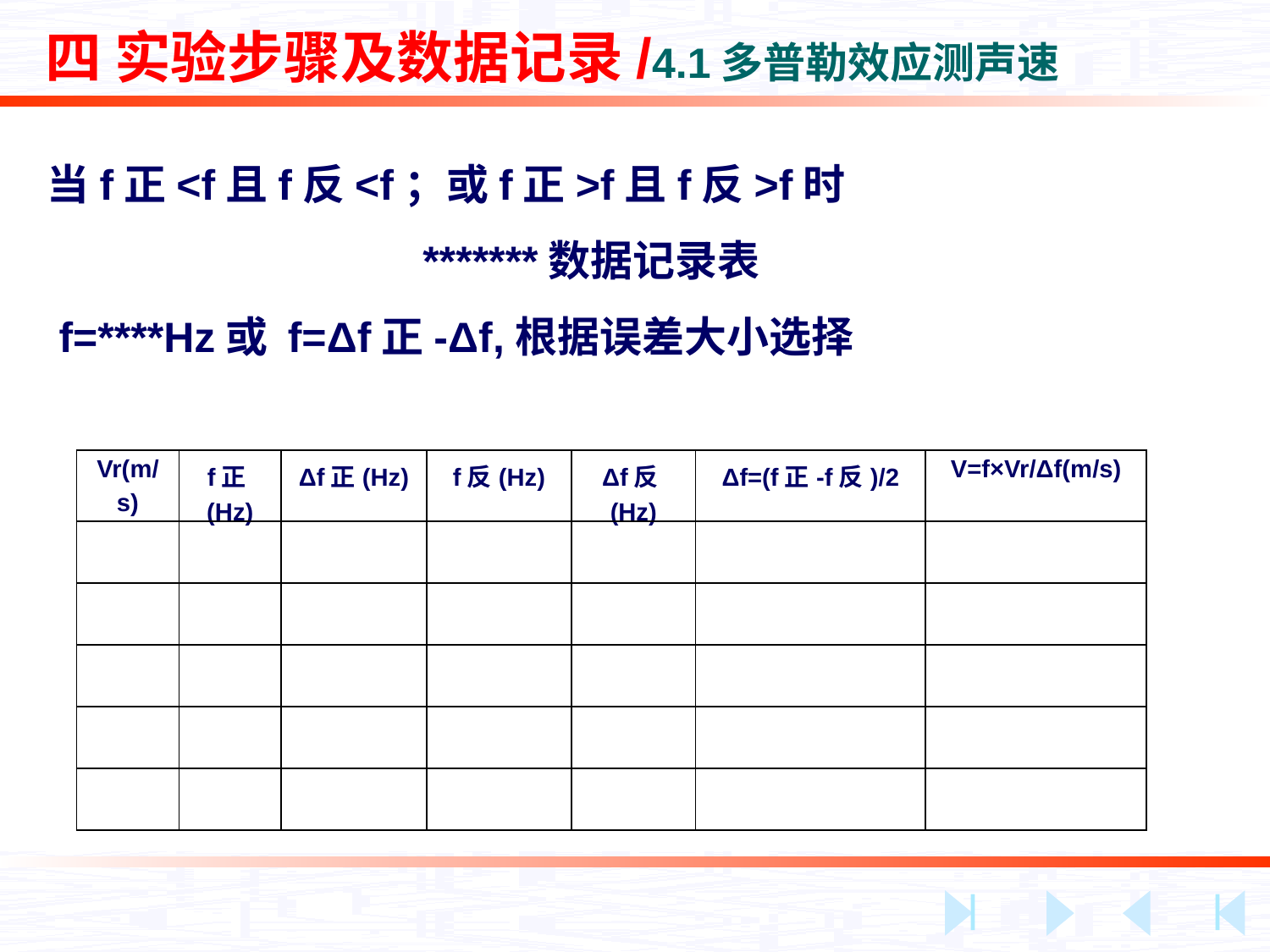

四 实验步骤及数据记录/4.1多普勒效应测声速
当f正<f且f反<f；或f正>f且f反>f时
*******数据记录表
 f=****Hz或 f=Δf正-Δf,根据误差大小选择
| Vr(m/s) | f正(Hz) | Δf正(Hz) | f反(Hz) | Δf反(Hz) | Δf=(f正-f反)/2 | V=f×Vr/Δf(m/s) |
| --- | --- | --- | --- | --- | --- | --- |
|  |  |  |  |  |  |  |
|  |  |  |  |  |  |  |
|  |  |  |  |  |  |  |
|  |  |  |  |  |  |  |
|  |  |  |  |  |  |  |